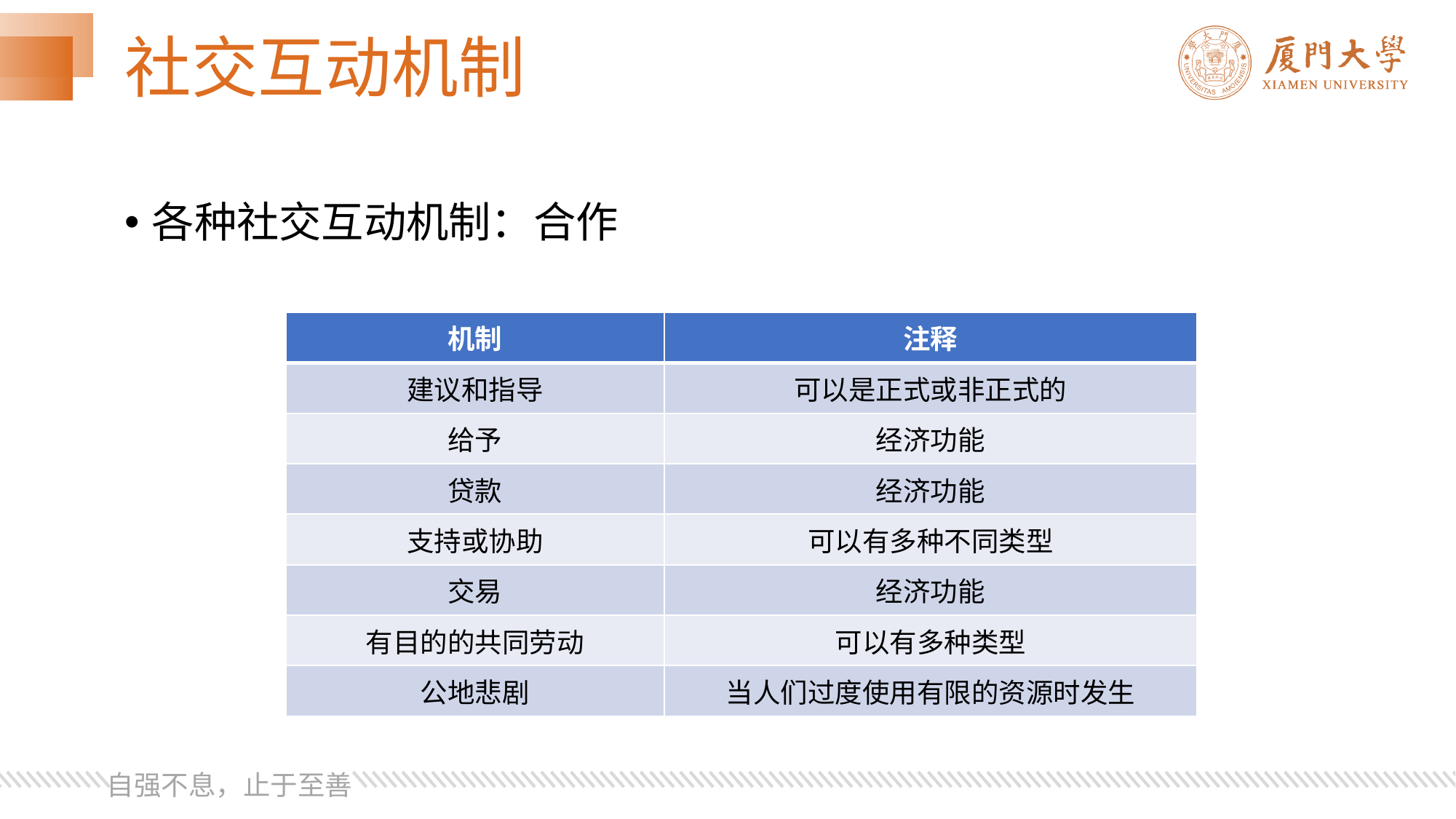

# 社交互动机制
各种社交互动机制：合作

| 机制 | 注释 |
| --- | --- |
| 建议和指导 | 可以是正式或非正式的 |
| 给予 | 经济功能 |
| 贷款 | 经济功能 |
| 支持或协助 | 可以有多种不同类型 |
| 交易 | 经济功能 |
| 有目的的共同劳动 | 可以有多种类型 |
| 公地悲剧 | 当人们过度使用有限的资源时发生 |